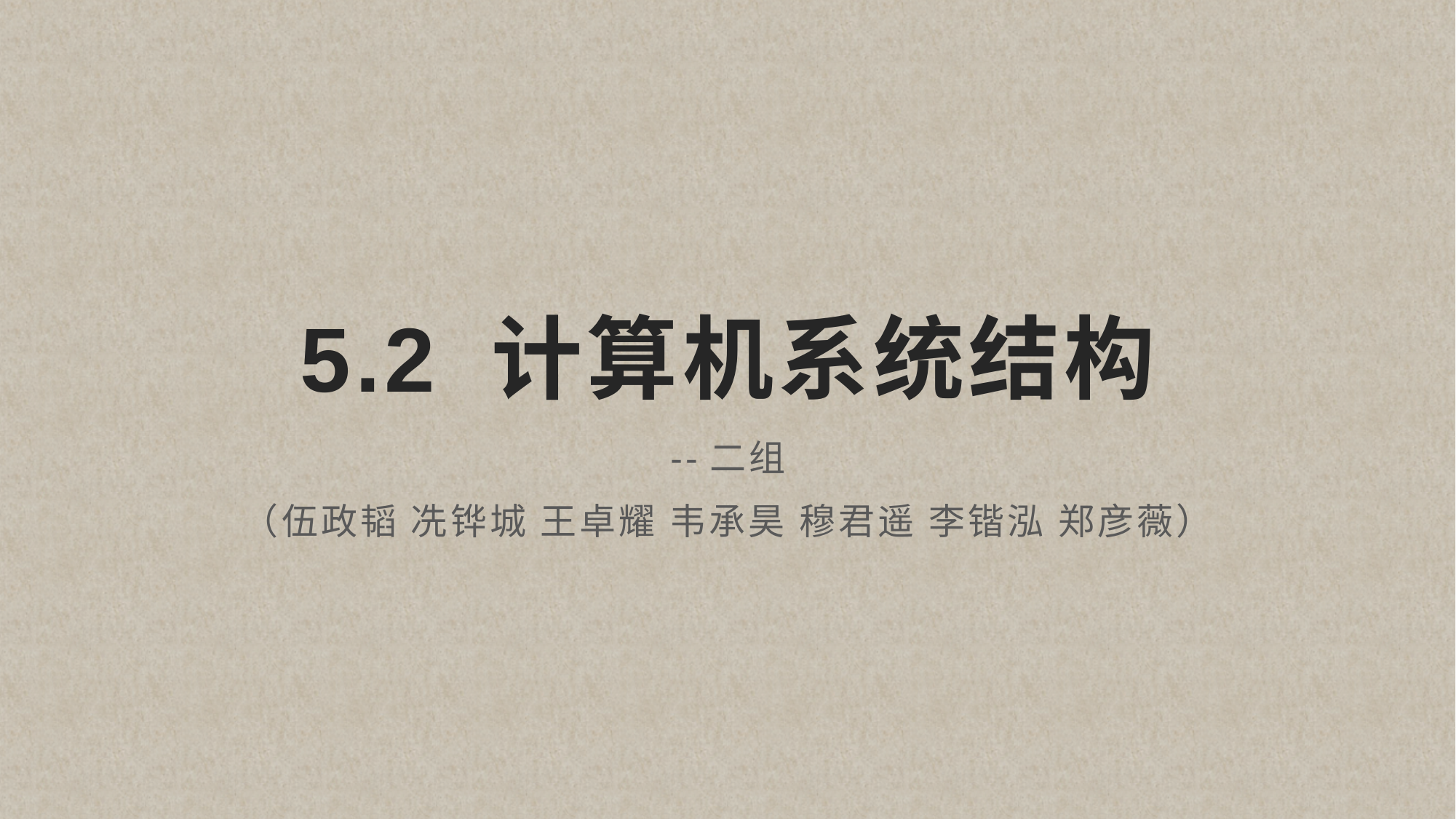

# 5.2 计算机系统结构
--二组
（伍政韬 冼铧城 王卓耀 韦承昊 穆君遥 李锴泓 郑彦薇）